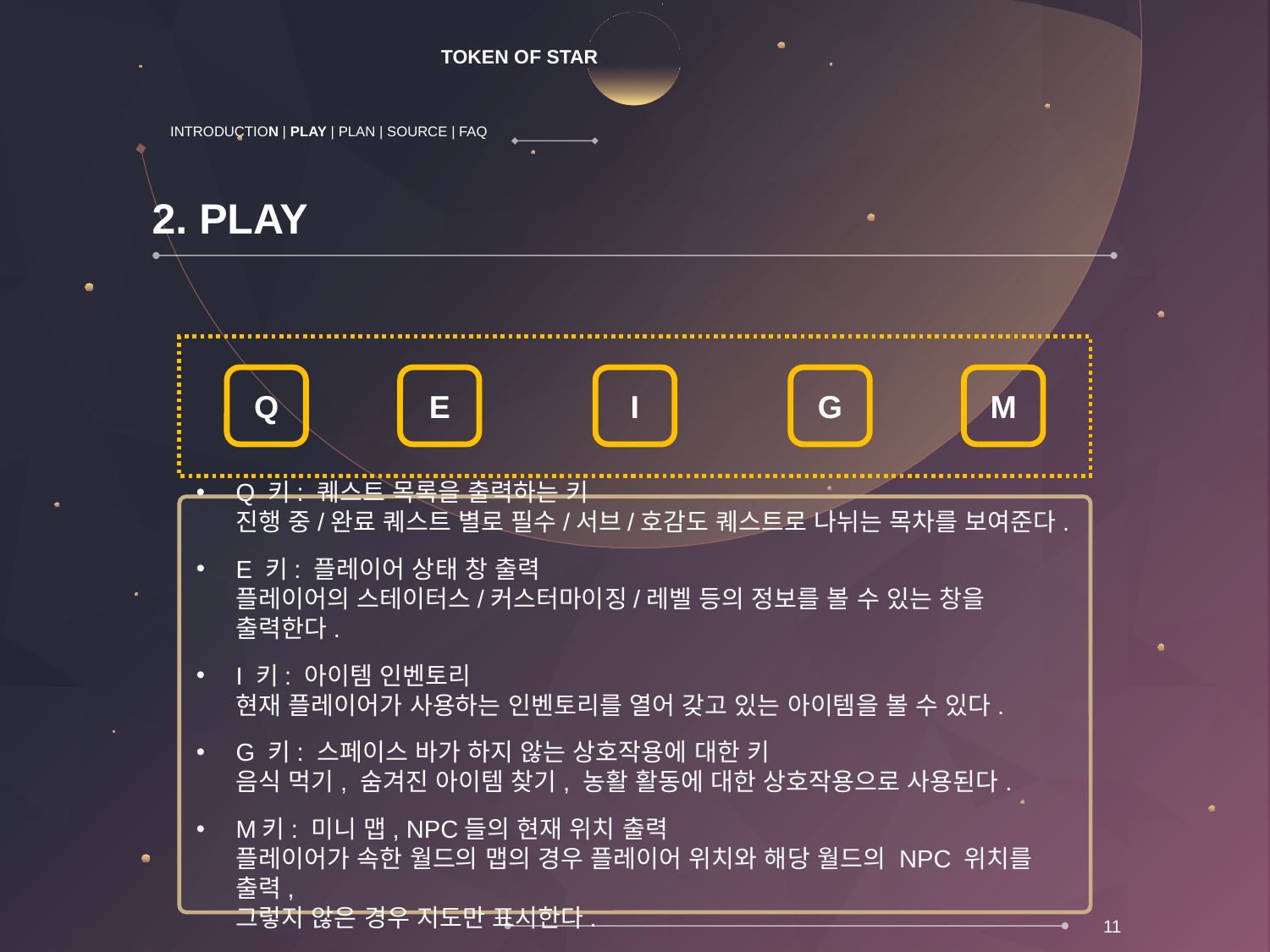

# TOKEN OF STAR
INTRODUCTION | PLAY | PLAN | SOURCE | FAQ
2. PLAY
1. 조작키

Q
E
I
G
M
Q 키: 퀘스트 목록을 출력하는 키
진행 중/완료 퀘스트 별로 필수/서브/호감도 퀘스트로 나뉘는 목차를 보여준다.
E 키: 플레이어 상태 창 출력
플레이어의 스테이터스/커스터마이징/레벨 등의 정보를 볼 수 있는 창을 출력한다.
I 키: 아이템 인벤토리
현재 플레이어가 사용하는 인벤토리를 열어 갖고 있는 아이템을 볼 수 있다.
G 키: 스페이스 바가 하지 않는 상호작용에 대한 키
음식 먹기, 숨겨진 아이템 찾기, 농활 활동에 대한 상호작용으로 사용된다.
M키: 미니 맵, NPC들의 현재 위치 출력
플레이어가 속한 월드의 맵의 경우 플레이어 위치와 해당 월드의 NPC 위치를 출력,
그렇지 않은 경우 지도만 표시한다.
11